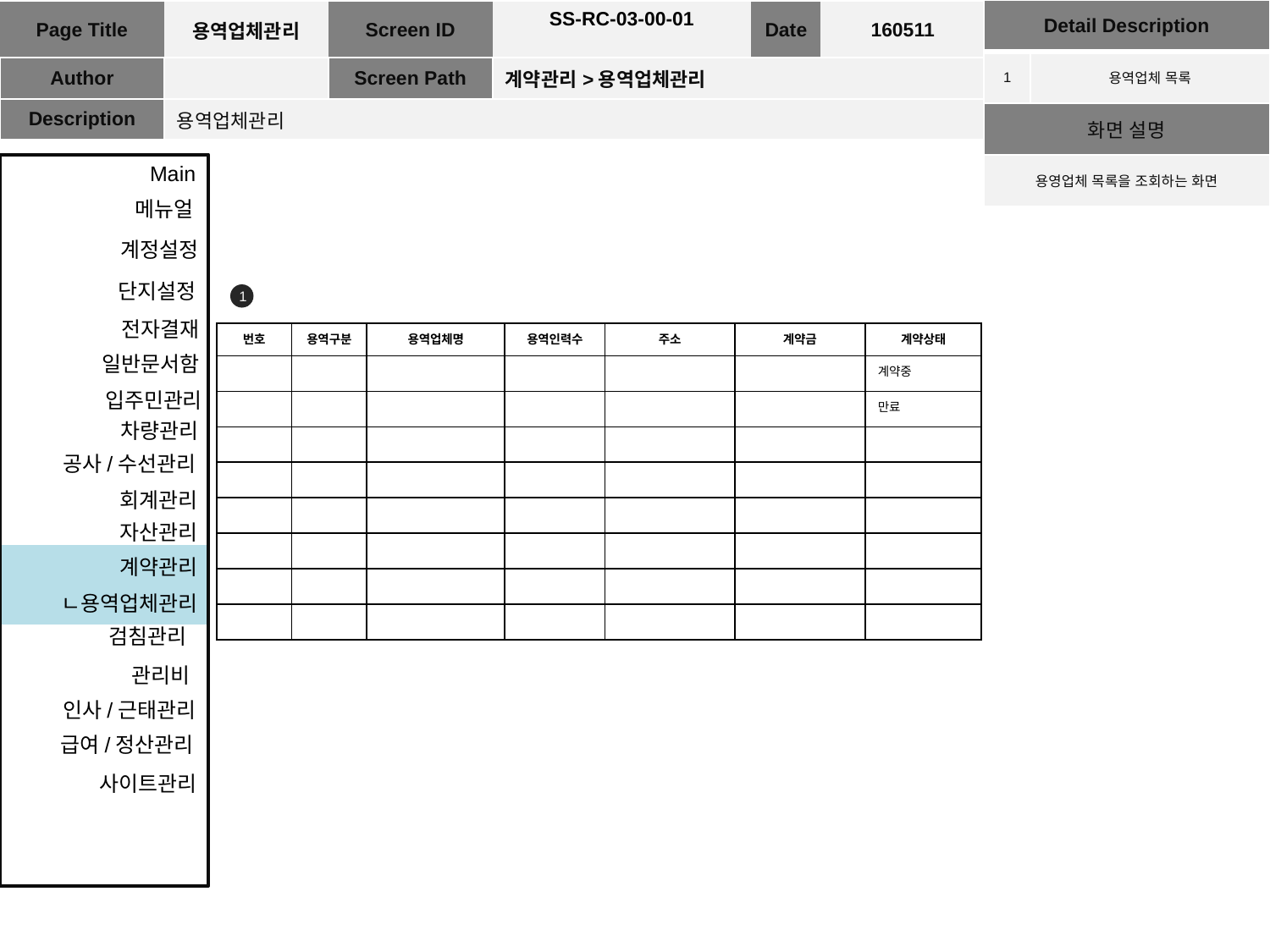

| Detail Description |  |
| --- | --- |
| 1 | 용역업체 목록 |
| 화면 설명 |  |
| 용영업체 목록을 조회하는 화면 |  |
| Page Title | 용역업체관리 | Screen ID | SS-RC-03-00-01 | Date | 160511 |
| --- | --- | --- | --- | --- | --- |
| Author |  | Screen Path | 계약관리>용역업체관리 |  |  |
| Description | 용역업체관리 |  |  |  |  |
Main

메뉴얼
계정설정
단지설정
1

전자결재
| 번호 | 용역구분 | 용역업체명 | 용역인력수 | 주소 | 계약금 | 계약상태 |
| --- | --- | --- | --- | --- | --- | --- |
|  |  |  |  |  |  | 계약중 |
|  |  |  |  |  |  | 만료 |
|  |  |  |  |  |  |  |
|  |  |  |  |  |  |  |
|  |  |  |  |  |  |  |
|  |  |  |  |  |  |  |
|  |  |  |  |  |  |  |
|  |  |  |  |  |  |  |
일반문서함
입주민관리
차량관리
공사/수선관리
회계관리
자산관리

계약관리
ㄴ용역업체관리
검침관리
관리비
인사/근태관리
급여/정산관리
사이트관리